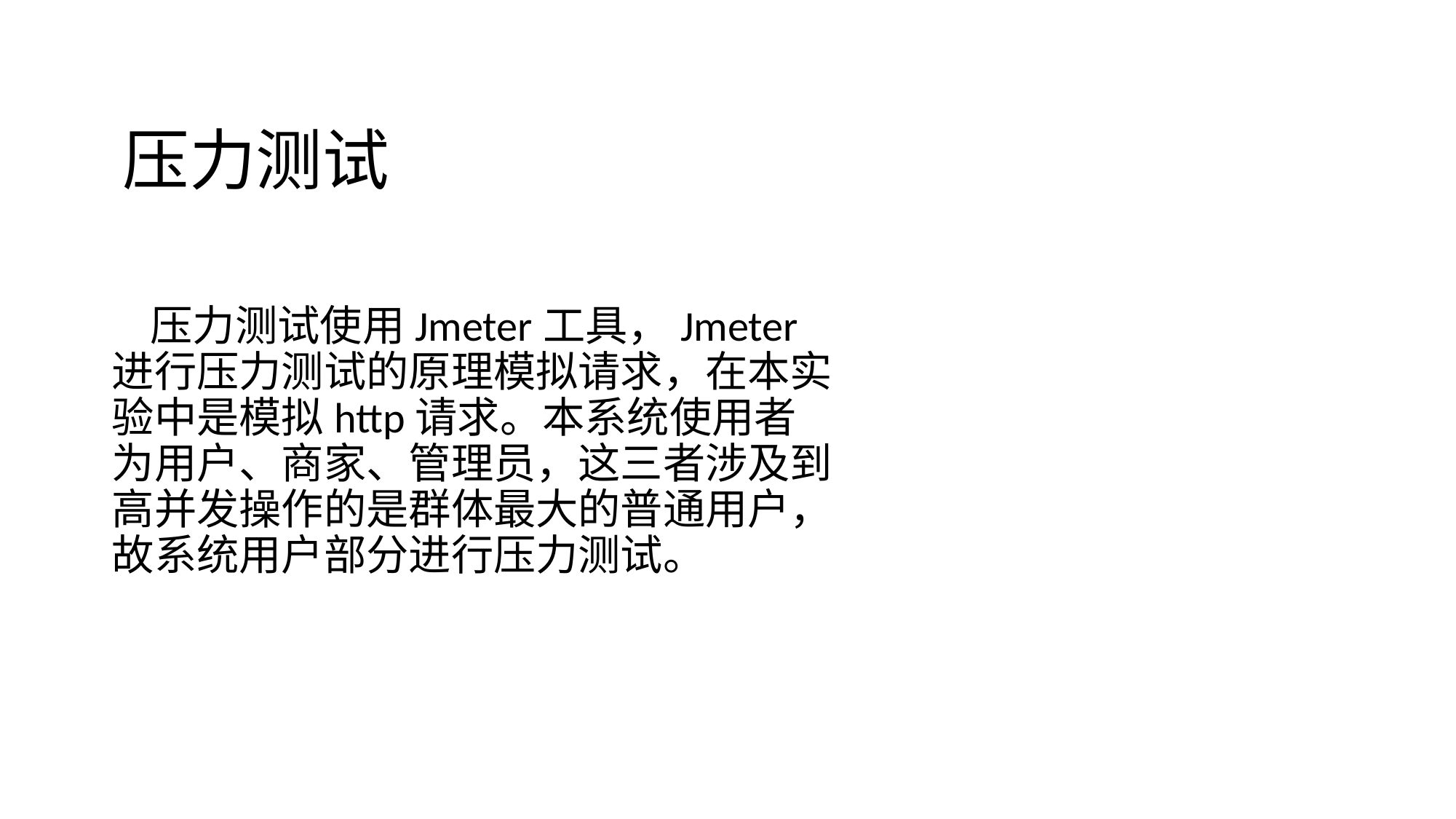

# 压力测试
   压力测试使用Jmeter工具，Jmeter进行压力测试的原理模拟请求，在本实验中是模拟http请求。本系统使用者为用户、商家、管理员，这三者涉及到高并发操作的是群体最大的普通用户，故系统用户部分进行压力测试。